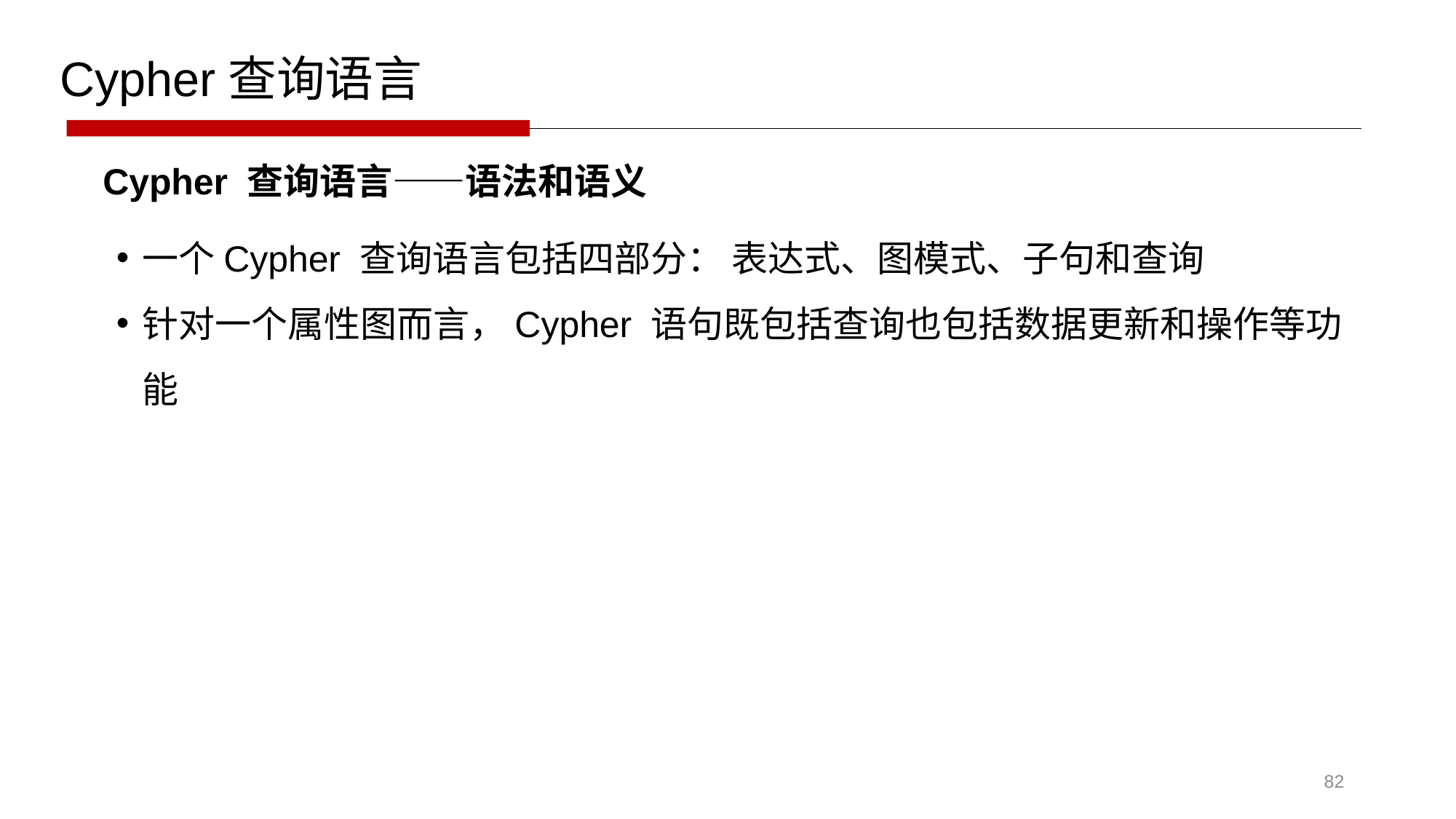

Cypher查询语言

Cypher 查询语言——语法和语义
一个Cypher 查询语言包括四部分： 表达式、图模式、子句和查询
针对一个属性图而言，Cypher 语句既包括查询也包括数据更新和操作等功能
82